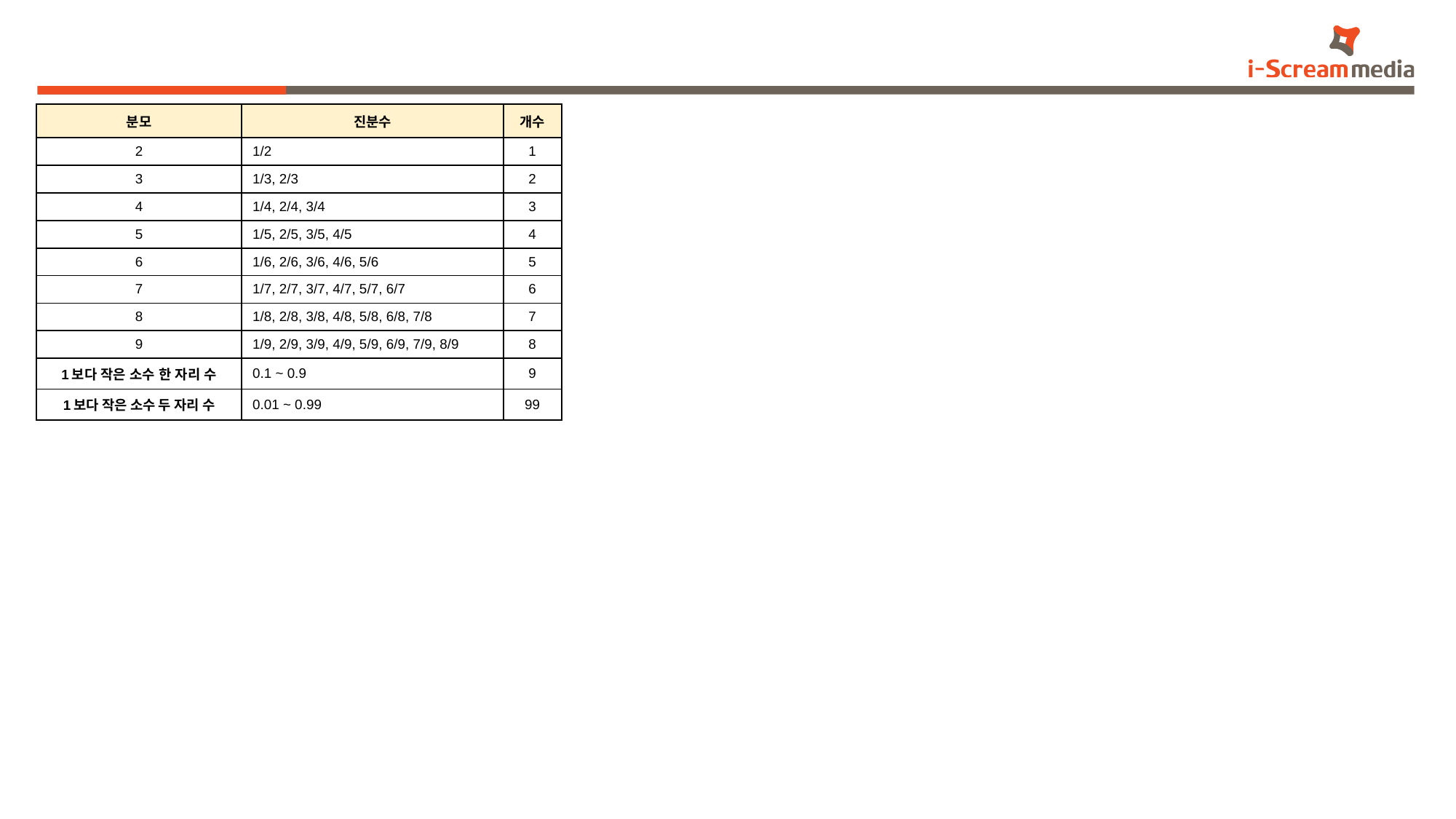

#
| 분모 | 진분수 | 개수 |
| --- | --- | --- |
| 2 | 1/2 | 1 |
| 3 | 1/3, 2/3 | 2 |
| 4 | 1/4, 2/4, 3/4 | 3 |
| 5 | 1/5, 2/5, 3/5, 4/5 | 4 |
| 6 | 1/6, 2/6, 3/6, 4/6, 5/6 | 5 |
| 7 | 1/7, 2/7, 3/7, 4/7, 5/7, 6/7 | 6 |
| 8 | 1/8, 2/8, 3/8, 4/8, 5/8, 6/8, 7/8 | 7 |
| 9 | 1/9, 2/9, 3/9, 4/9, 5/9, 6/9, 7/9, 8/9 | 8 |
| 1보다 작은 소수 한 자리 수 | 0.1 ~ 0.9 | 9 |
| 1보다 작은 소수 두 자리 수 | 0.01 ~ 0.99 | 99 |